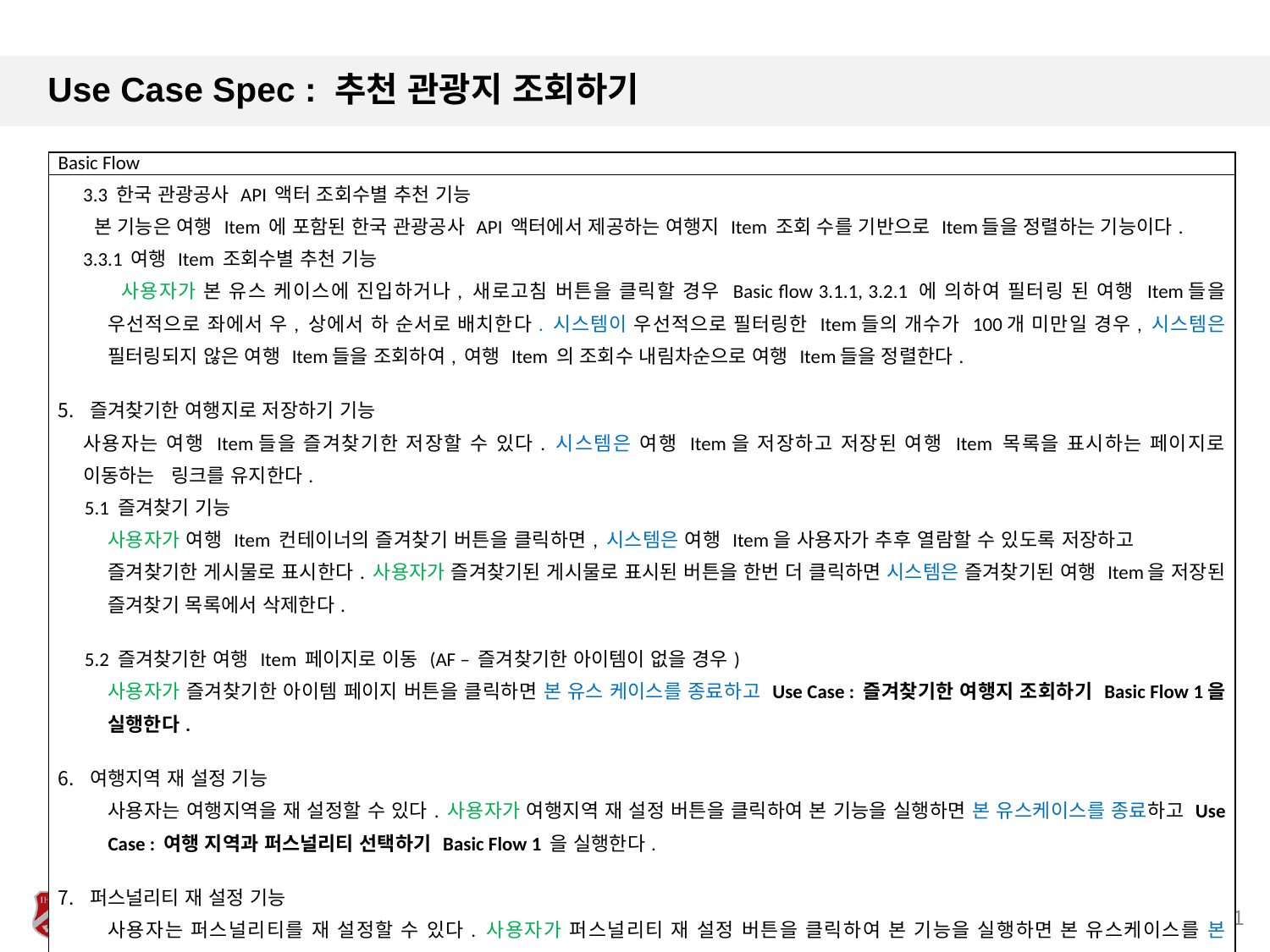

# Use Case Spec : 추천 관광지 조회하기
| Basic Flow |
| --- |
| 3.3 한국 관광공사 API 액터 조회수별 추천 기능 본 기능은 여행 Item 에 포함된 한국 관광공사 API 액터에서 제공하는 여행지 Item 조회 수를 기반으로 Item들을 정렬하는 기능이다. 3.3.1 여행 Item 조회수별 추천 기능 사용자가 본 유스 케이스에 진입하거나, 새로고침 버튼을 클릭할 경우 Basic flow 3.1.1, 3.2.1 에 의하여 필터링 된 여행 Item들을 우선적으로 좌에서 우, 상에서 하 순서로 배치한다. 시스템이 우선적으로 필터링한 Item들의 개수가 100개 미만일 경우, 시스템은 필터링되지 않은 여행 Item들을 조회하여, 여행 Item 의 조회수 내림차순으로 여행 Item들을 정렬한다. 즐겨찾기한 여행지로 저장하기 기능 사용자는 여행 Item들을 즐겨찾기한 저장할 수 있다. 시스템은 여행 Item을 저장하고 저장된 여행 Item 목록을 표시하는 페이지로 이동하는 링크를 유지한다. 5.1 즐겨찾기 기능 사용자가 여행 Item 컨테이너의 즐겨찾기 버튼을 클릭하면, 시스템은 여행 Item을 사용자가 추후 열람할 수 있도록 저장하고 즐겨찾기한 게시물로 표시한다. 사용자가 즐겨찾기된 게시물로 표시된 버튼을 한번 더 클릭하면 시스템은 즐겨찾기된 여행 Item을 저장된 즐겨찾기 목록에서 삭제한다. 5.2 즐겨찾기한 여행 Item 페이지로 이동 (AF – 즐겨찾기한 아이템이 없을 경우) 사용자가 즐겨찾기한 아이템 페이지 버튼을 클릭하면 본 유스 케이스를 종료하고 Use Case : 즐겨찾기한 여행지 조회하기 Basic Flow 1을 실행한다. 여행지역 재 설정 기능 사용자는 여행지역을 재 설정할 수 있다. 사용자가 여행지역 재 설정 버튼을 클릭하여 본 기능을 실행하면 본 유스케이스를 종료하고 Use Case : 여행 지역과 퍼스널리티 선택하기 Basic Flow 1 을 실행한다. 퍼스널리티 재 설정 기능 사용자는 퍼스널리티를 재 설정할 수 있다. 사용자가 퍼스널리티 재 설정 버튼을 클릭하여 본 기능을 실행하면 본 유스케이스를 본 유스케이스를 종료하고 Use Case : 여행 지역과 퍼스널리티 선택하기 Basic Flow 4 를 실행한다. |
21